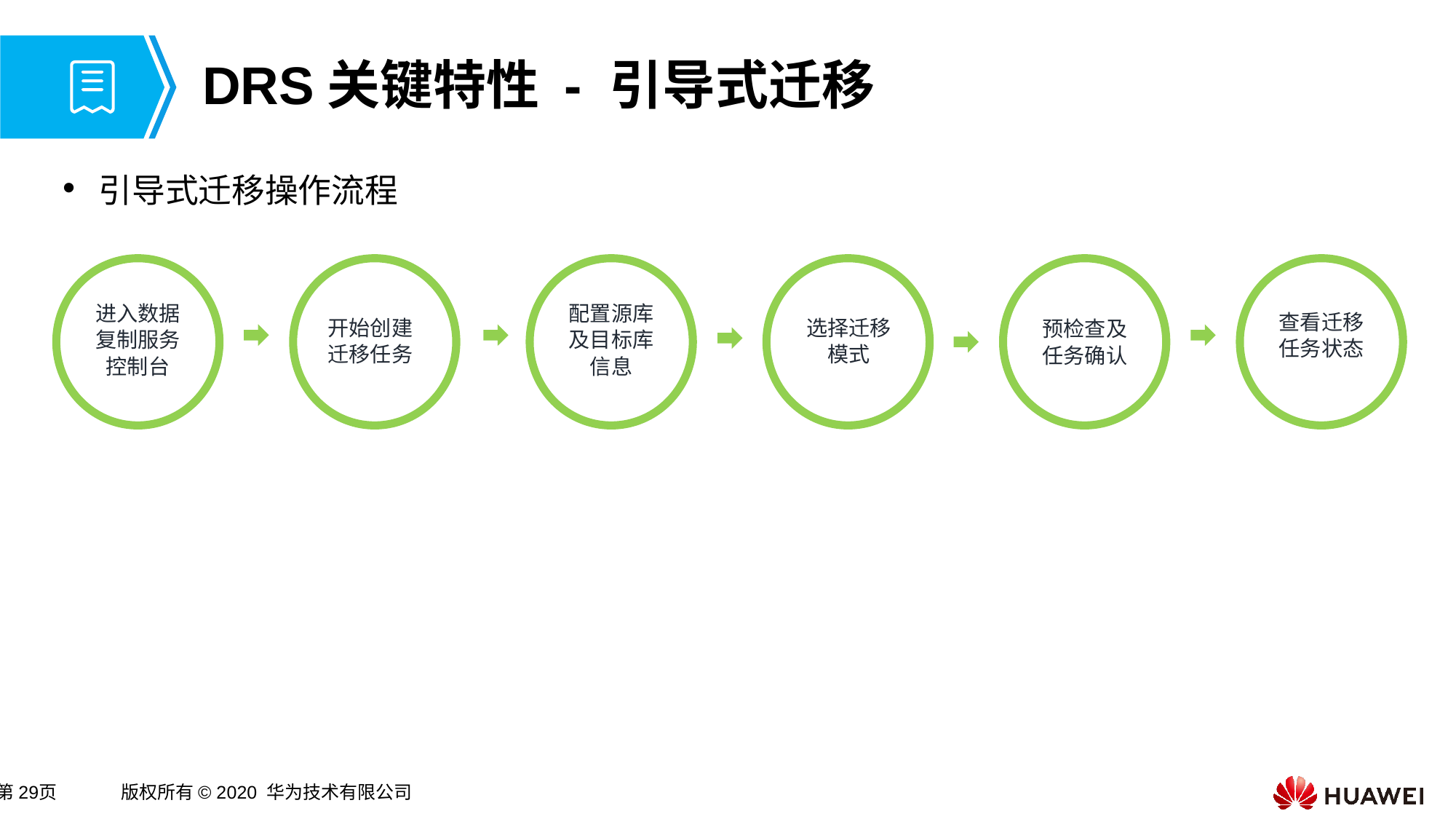

# DRS关键特性 - 引导式迁移
引导式迁移操作流程

查看迁移任务状态

进入数据复制服务控制台

开始创建迁移任务

配置源库及目标库信息

预检查及任务确认

选择迁移模式